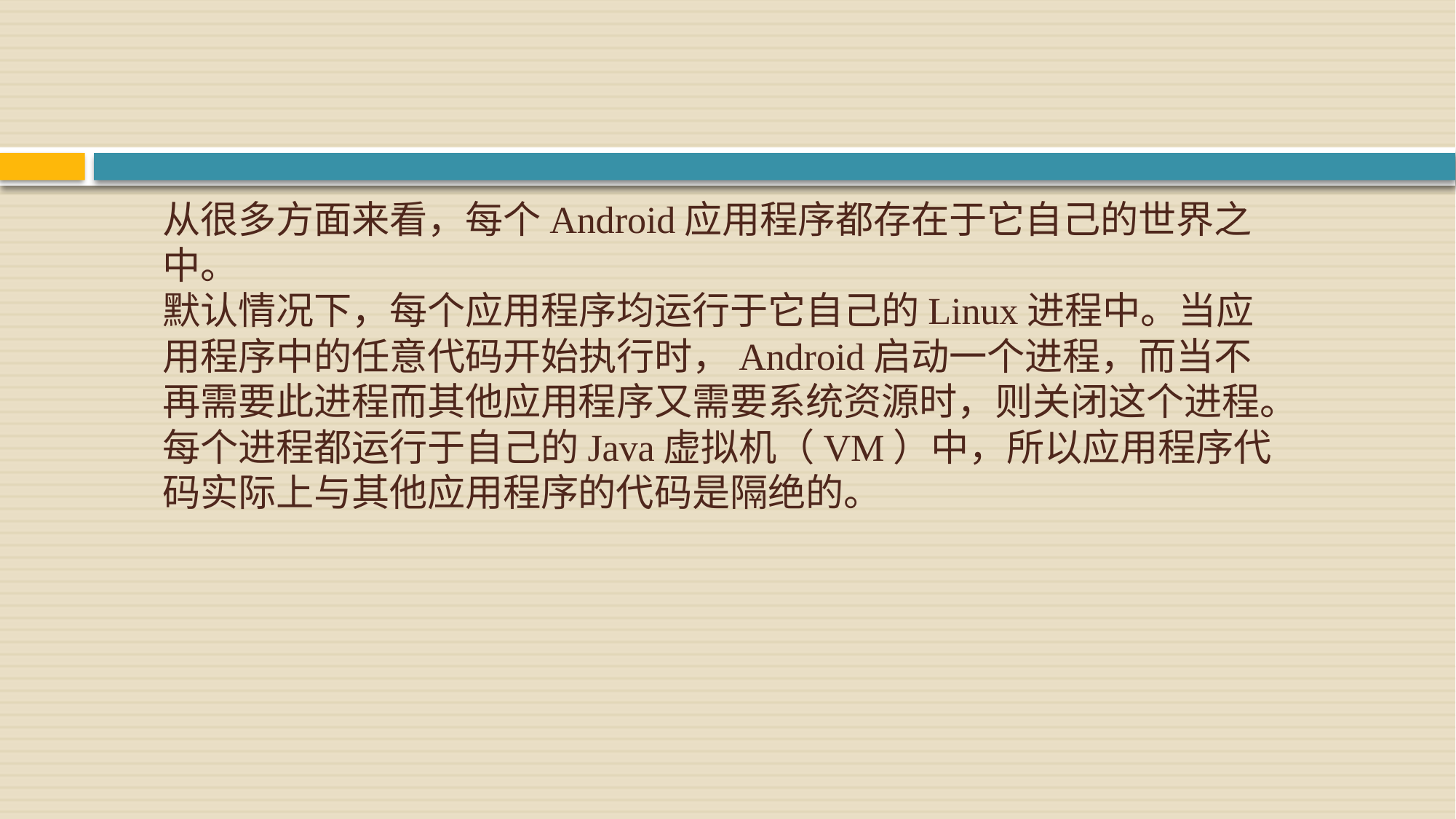

# 从很多方面来看，每个Android应用程序都存在于它自己的世界之中。
默认情况下，每个应用程序均运行于它自己的Linux进程中。当应用程序中的任意代码开始执行时，Android启动一个进程，而当不再需要此进程而其他应用程序又需要系统资源时，则关闭这个进程。
每个进程都运行于自己的Java虚拟机（VM）中，所以应用程序代码实际上与其他应用程序的代码是隔绝的。